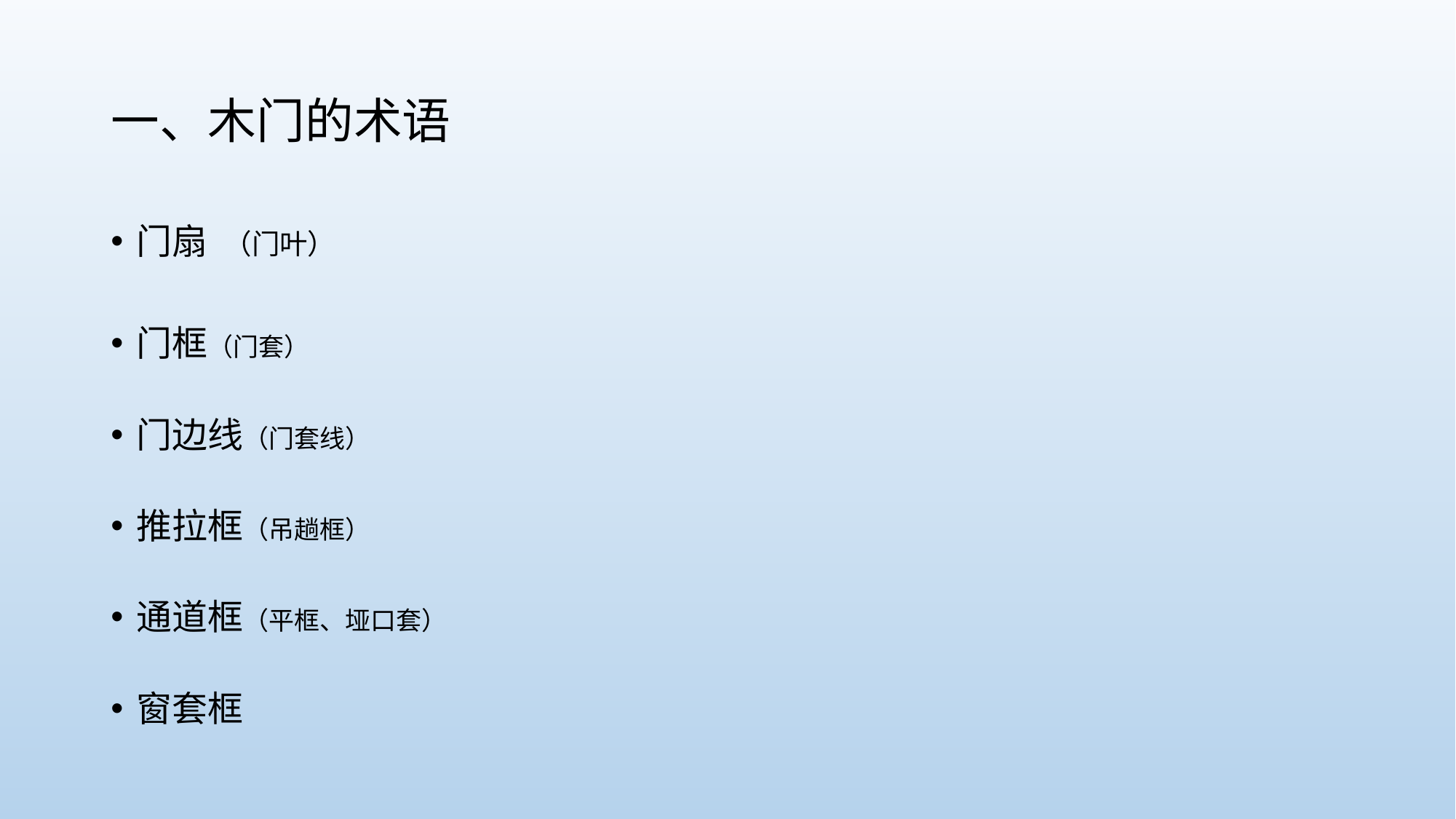

# 一、木门的术语
门扇  （门叶）

门框（门套）

门边线（门套线）

推拉框（吊趟框）

通道框（平框、垭口套）

窗套框